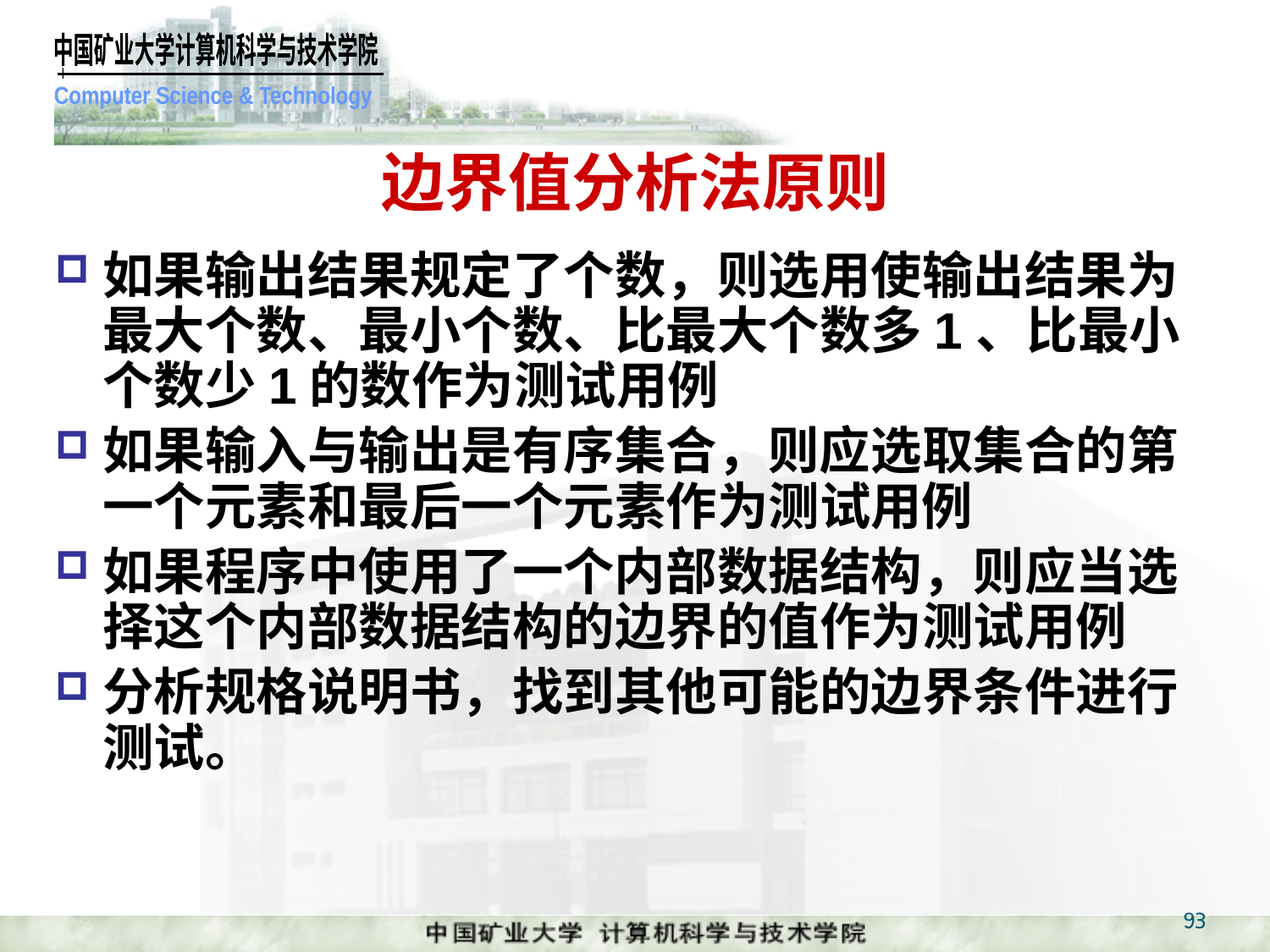

边界值分析法原则
如果输出结果规定了个数，则选用使输出结果为最大个数、最小个数、比最大个数多1、比最小个数少1的数作为测试用例
如果输入与输出是有序集合，则应选取集合的第一个元素和最后一个元素作为测试用例
如果程序中使用了一个内部数据结构，则应当选择这个内部数据结构的边界的值作为测试用例
分析规格说明书，找到其他可能的边界条件进行测试。
93